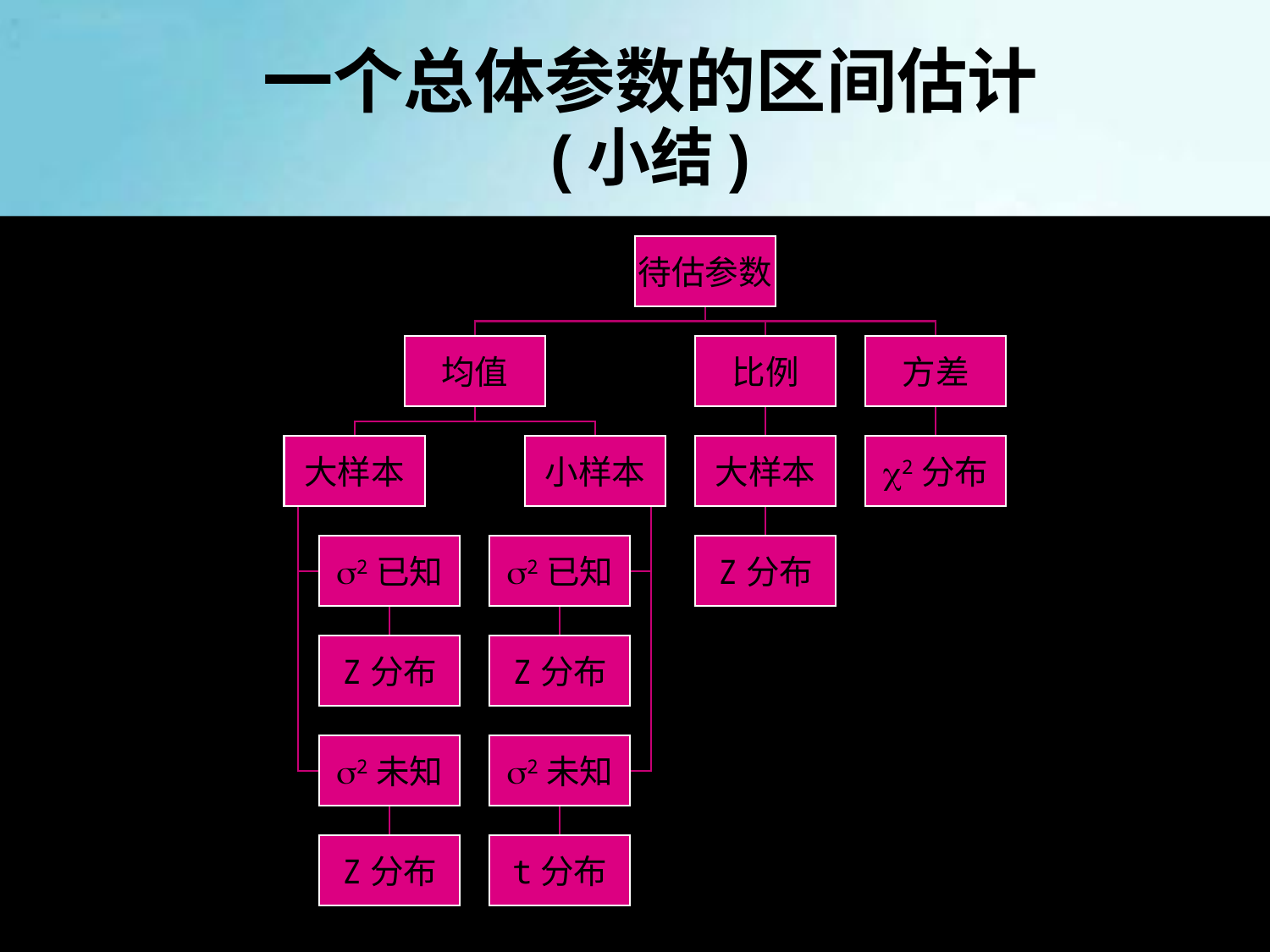

# 一个总体参数的区间估计 (小结)

待估参数
均值
大样本
σ2已知
Z分布
σ2未知
Z分布
小样本
σ2已知
Z分布
σ2未知
t分布
比例
大样本
Z分布
方差
χ2分布